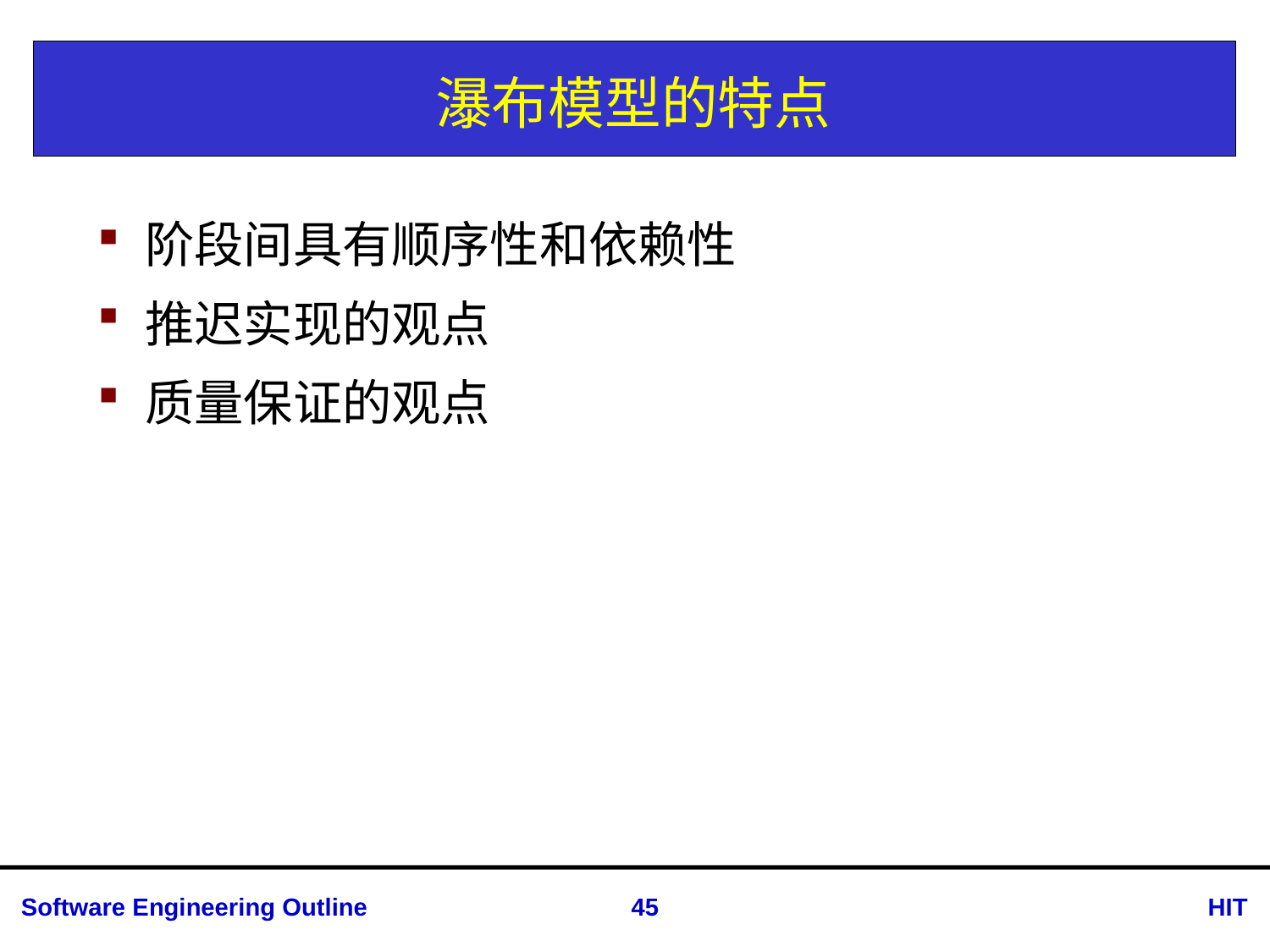

# 瀑布模型的特点
阶段间具有顺序性和依赖性
推迟实现的观点
质量保证的观点